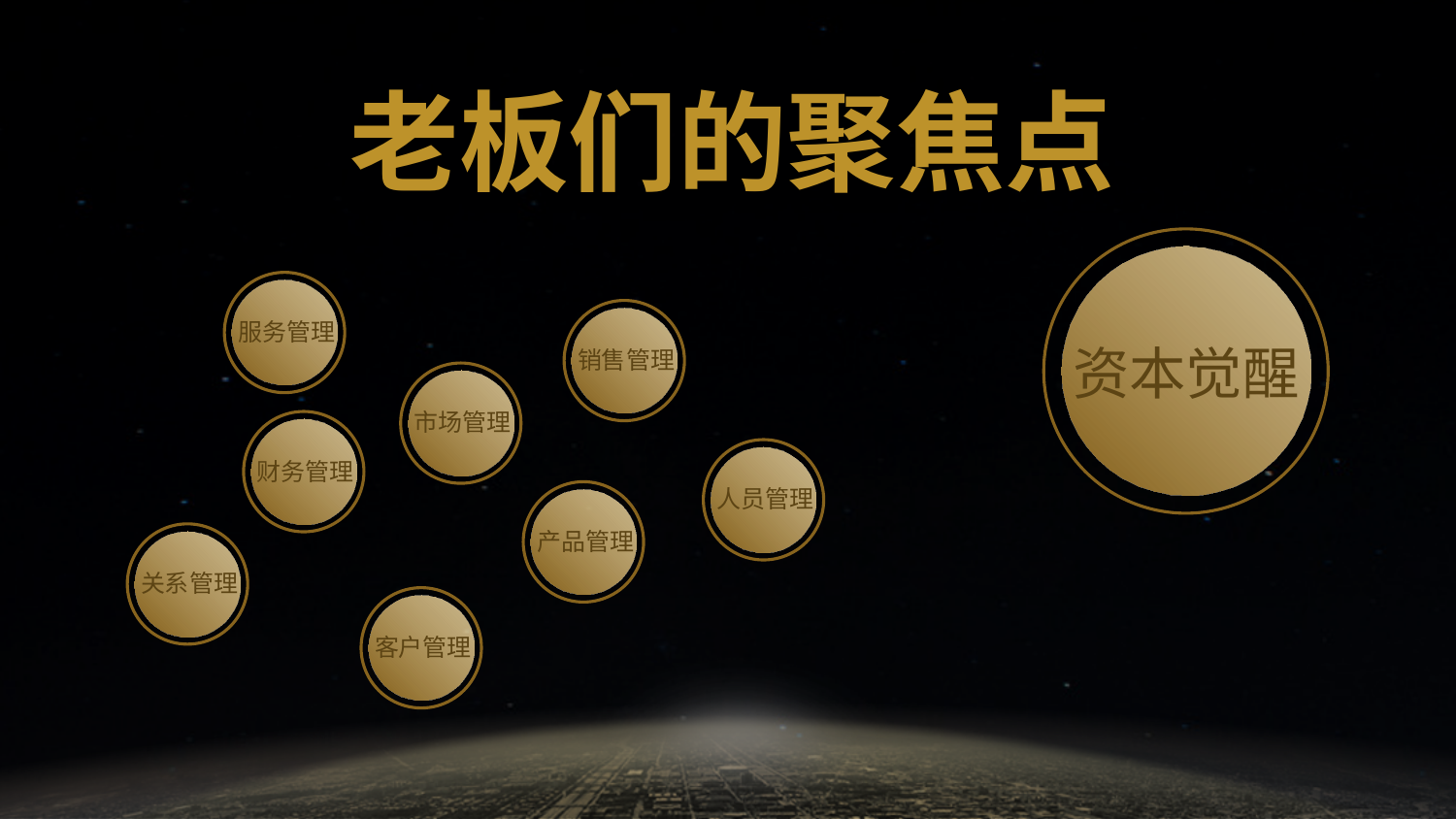

老板们的聚焦点

资本觉醒

服务管理

销售管理

市场管理

财务管理

人员管理

产品管理

关系管理

客户管理